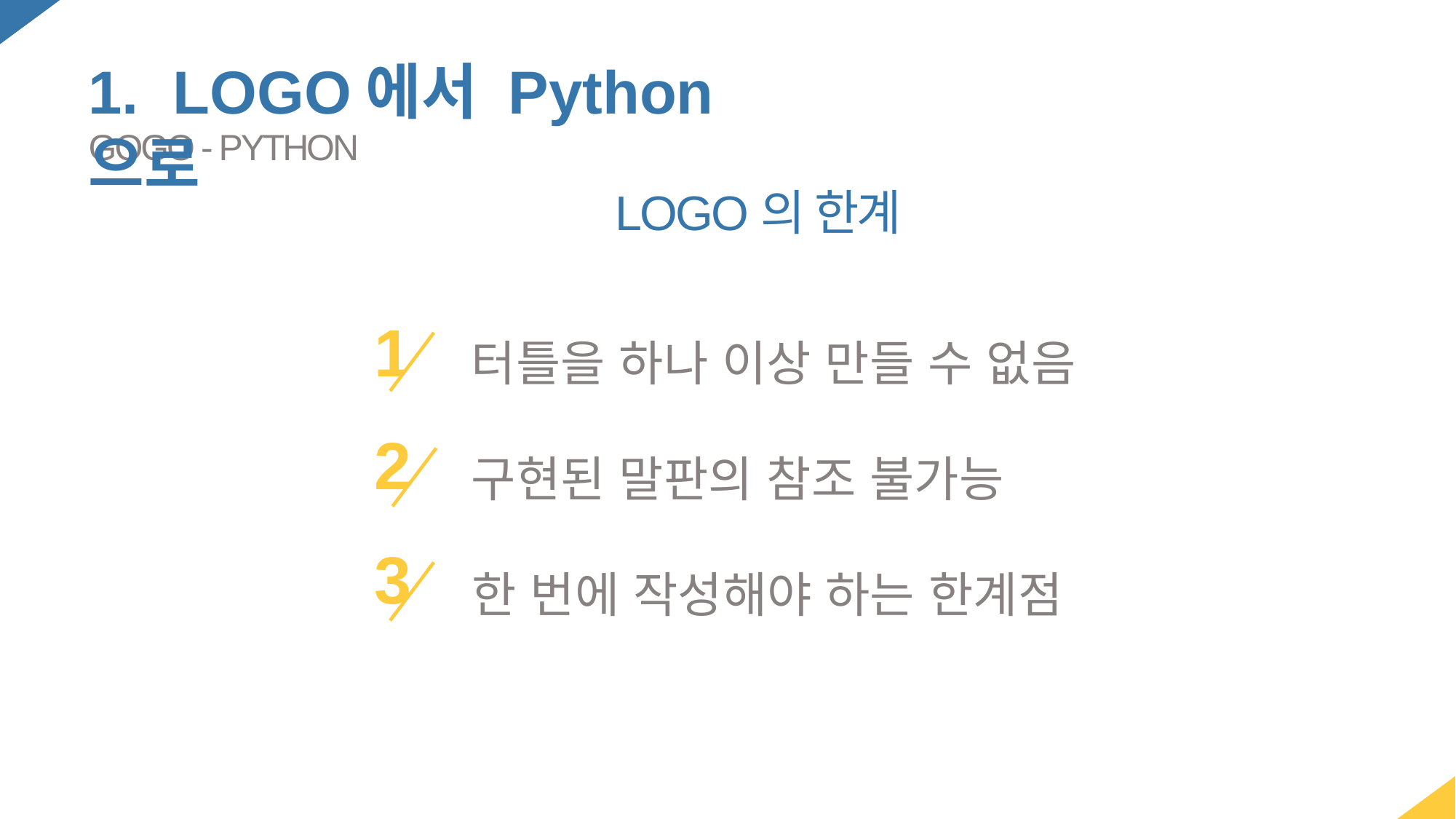

1.  LOGO에서 Python으로
GOGO - PYTHON
LOGO의 한계
터틀을 하나 이상 만들 수 없음
1

구현된 말판의 참조 불가능
2

한 번에 작성해야 하는 한계점
3